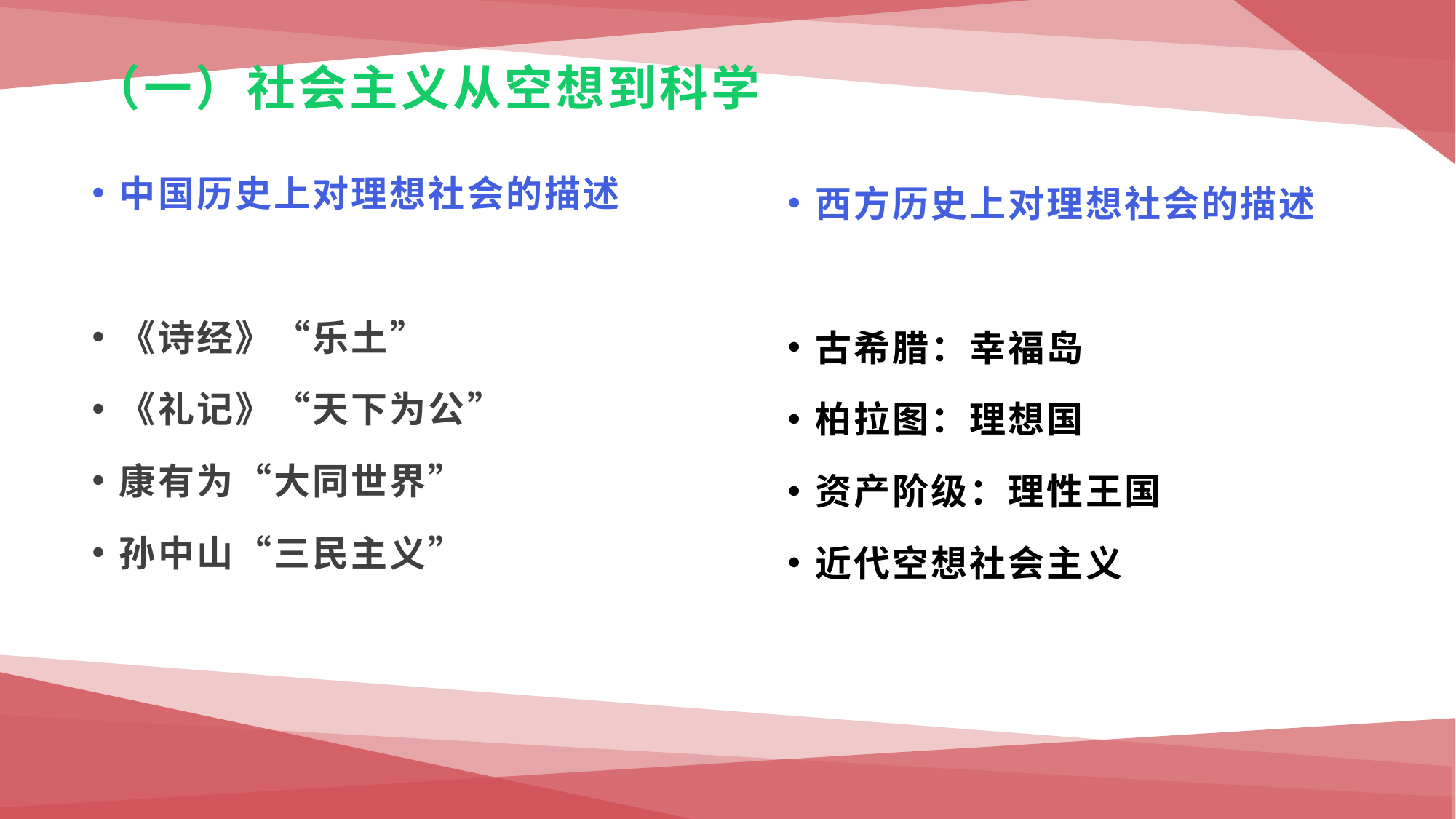

# （一）社会主义从空想到科学
中国历史上对理想社会的描述

《诗经》“乐土”
《礼记》“天下为公”
康有为“大同世界”
孙中山“三民主义”
西方历史上对理想社会的描述

古希腊：幸福岛
柏拉图：理想国
资产阶级：理性王国
近代空想社会主义